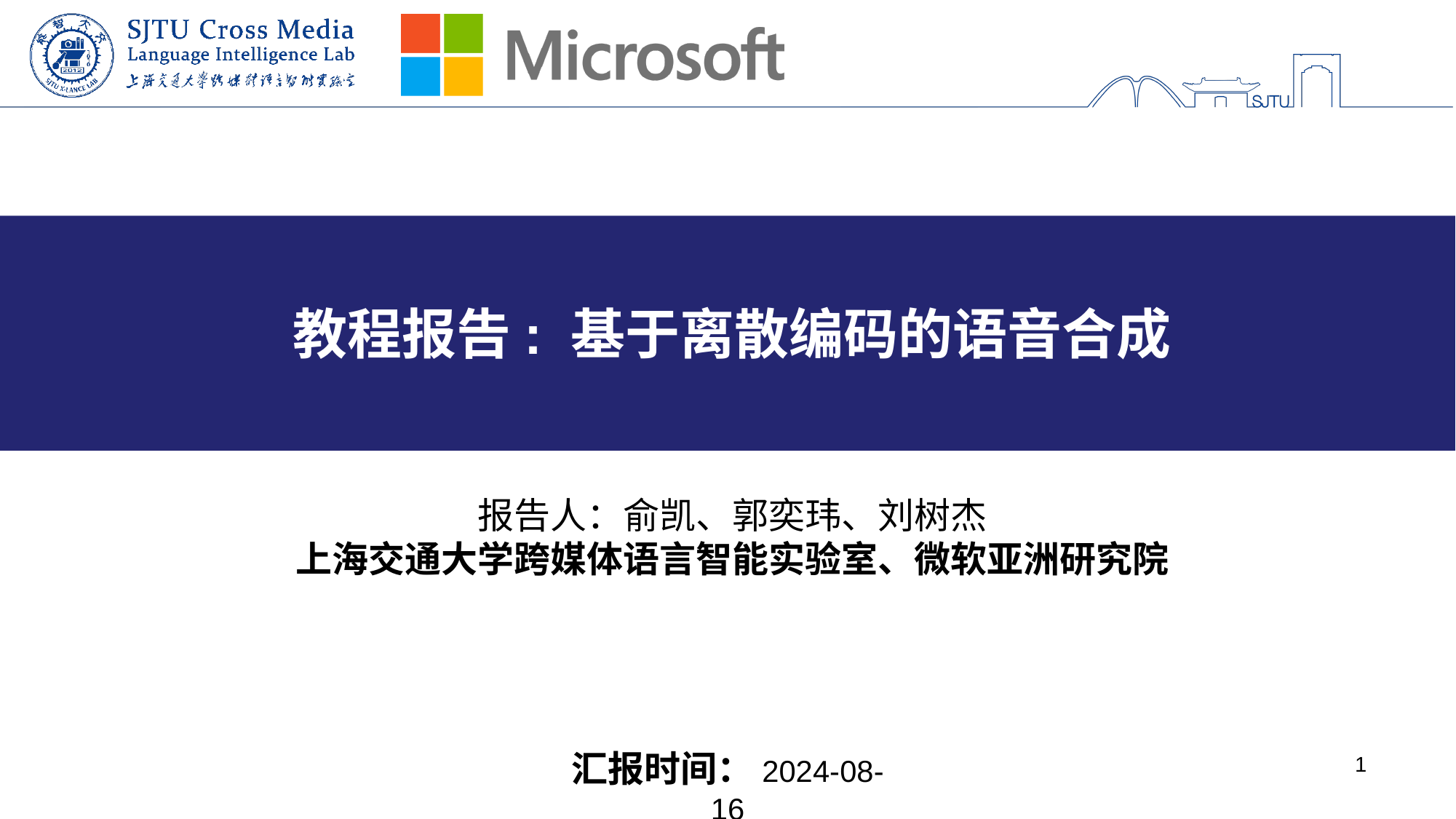

教程报告: 基于离散编码的语音合成
报告人：俞凯、郭奕玮、刘树杰
上海交通大学跨媒体语言智能实验室、微软亚洲研究院
汇报时间：2024-08-16
1